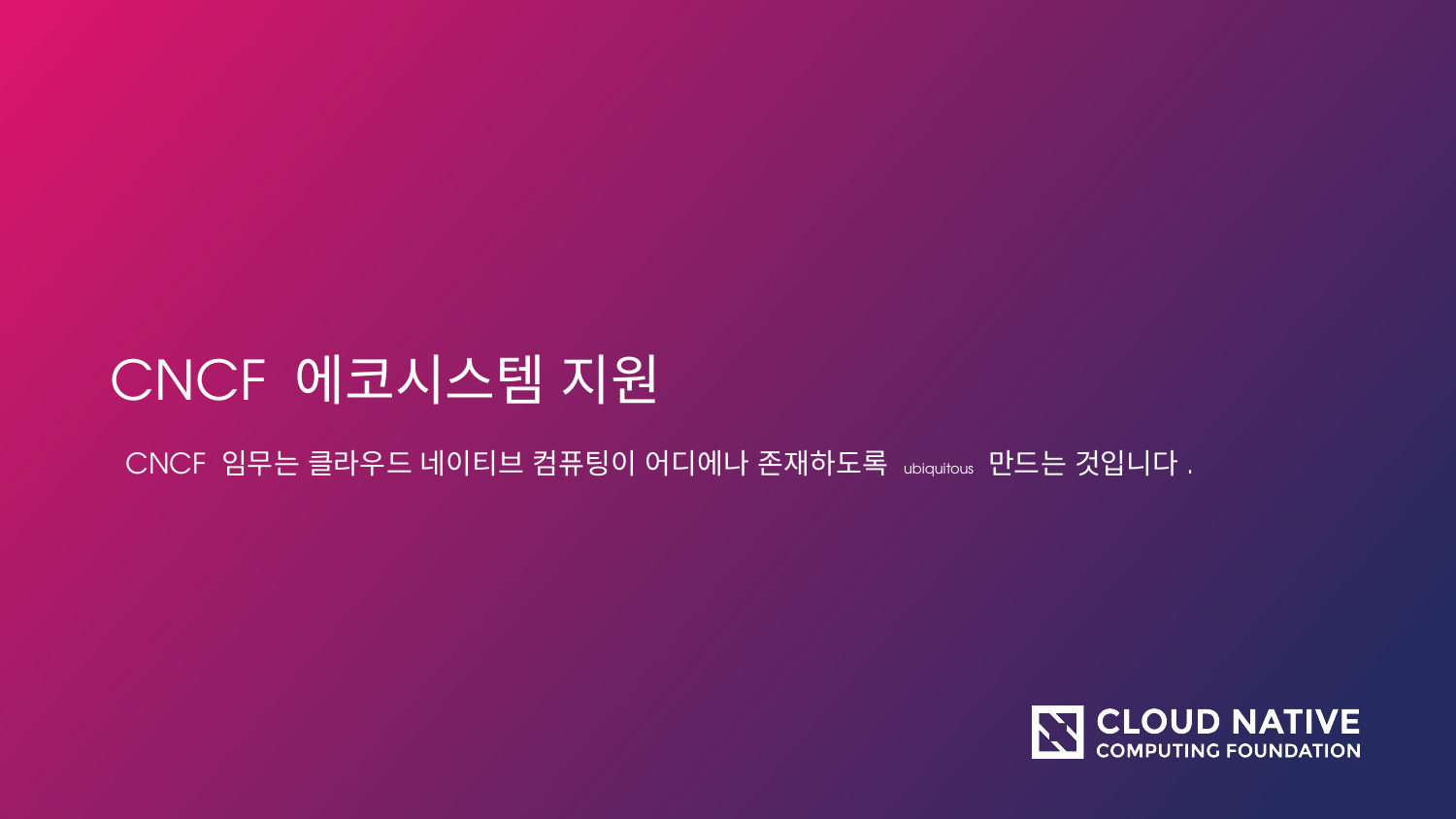

# CNCF 에코시스템 지원
CNCF 임무는 클라우드 네이티브 컴퓨팅이 어디에나 존재하도록 ubiquitous 만드는 것입니다.